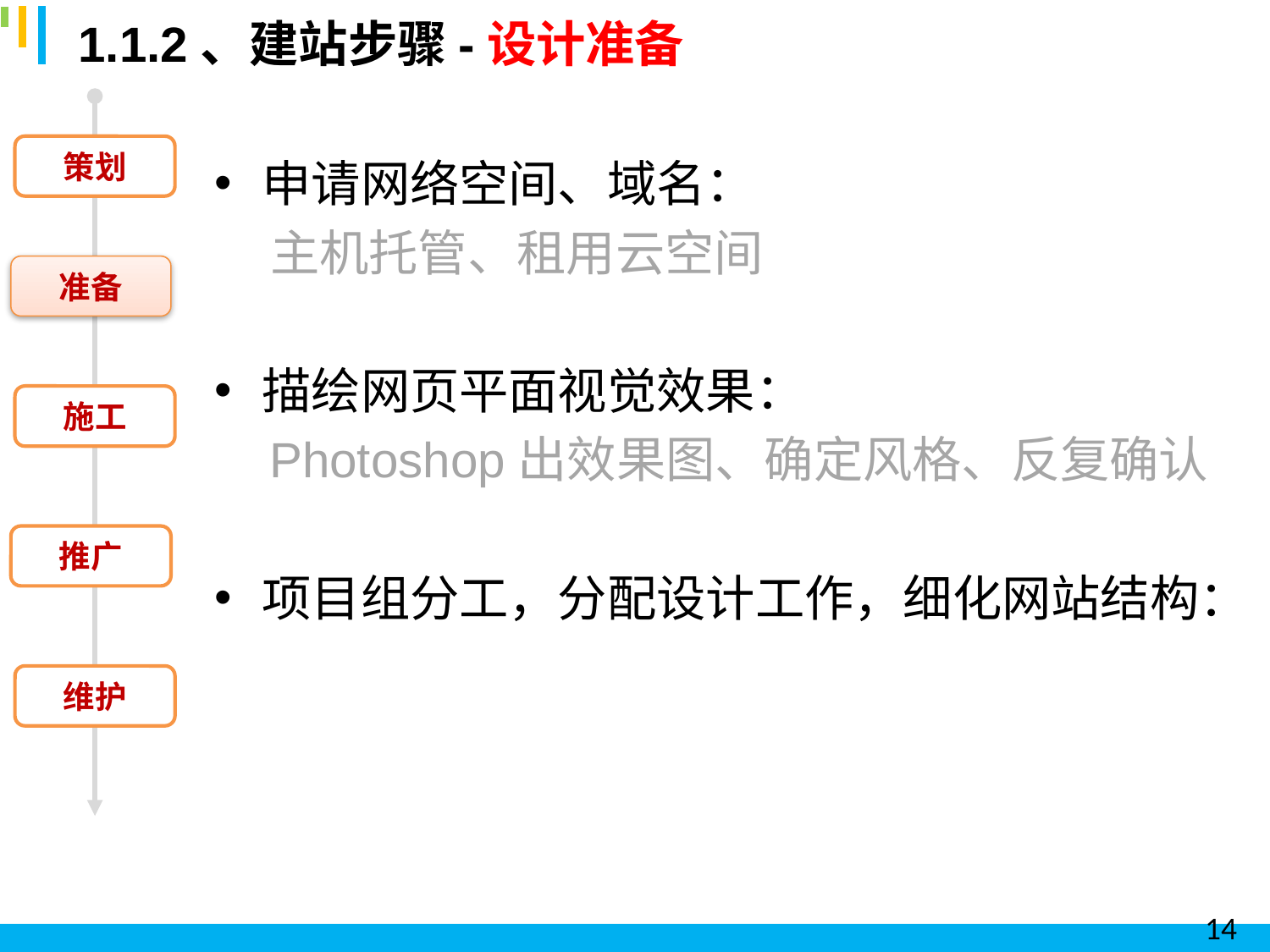

1.1.2、建站步骤-设计准备
策划
申请网络空间、域名：
    主机托管、租用云空间

描绘网页平面视觉效果：
    Photoshop出效果图、确定风格、反复确认

项目组分工，分配设计工作，细化网站结构：

准备
施工
推广
维护
14